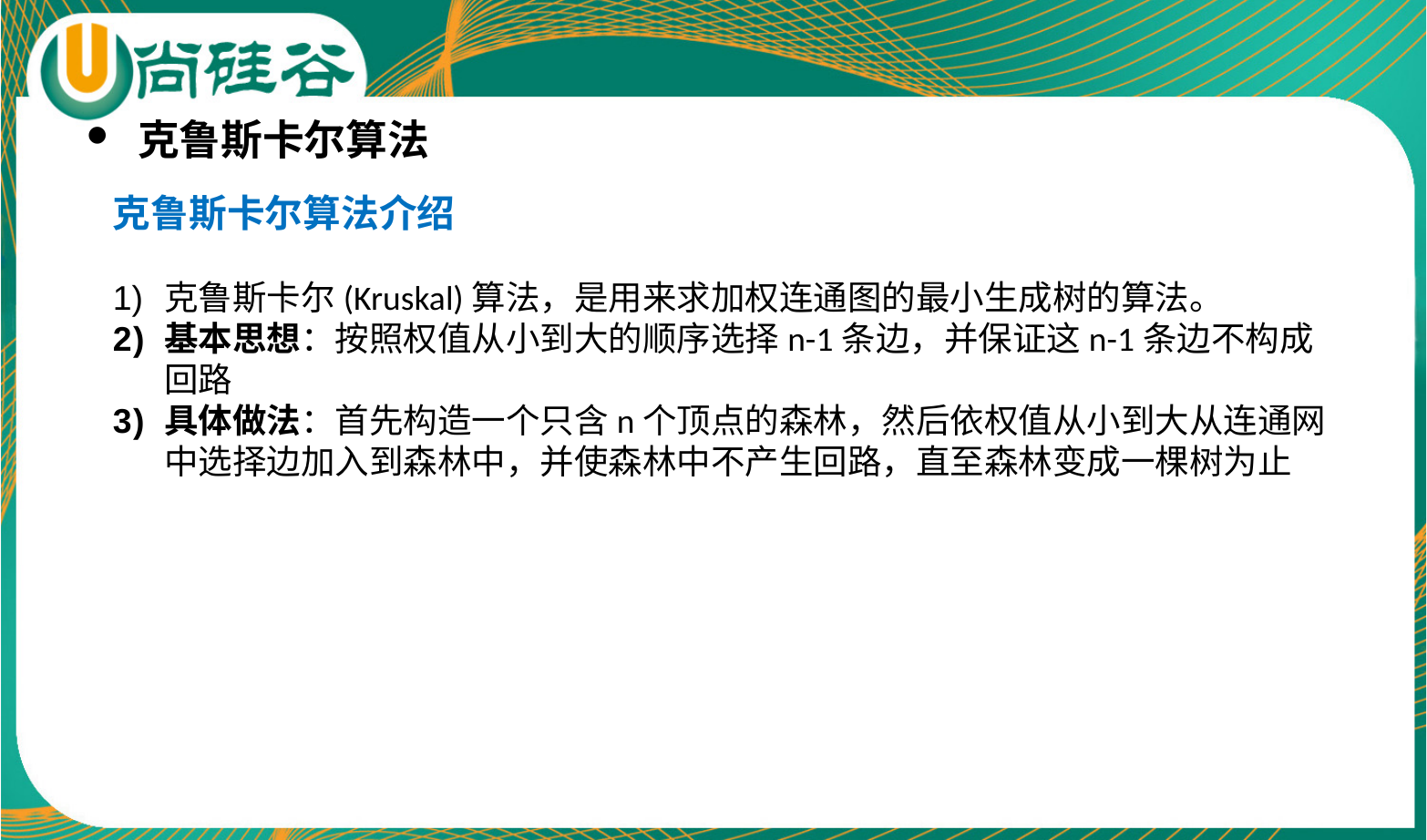

克鲁斯卡尔算法
克鲁斯卡尔算法介绍

克鲁斯卡尔(Kruskal)算法，是用来求加权连通图的最小生成树的算法。
基本思想：按照权值从小到大的顺序选择n-1条边，并保证这n-1条边不构成回路
具体做法：首先构造一个只含n个顶点的森林，然后依权值从小到大从连通网中选择边加入到森林中，并使森林中不产生回路，直至森林变成一棵树为止